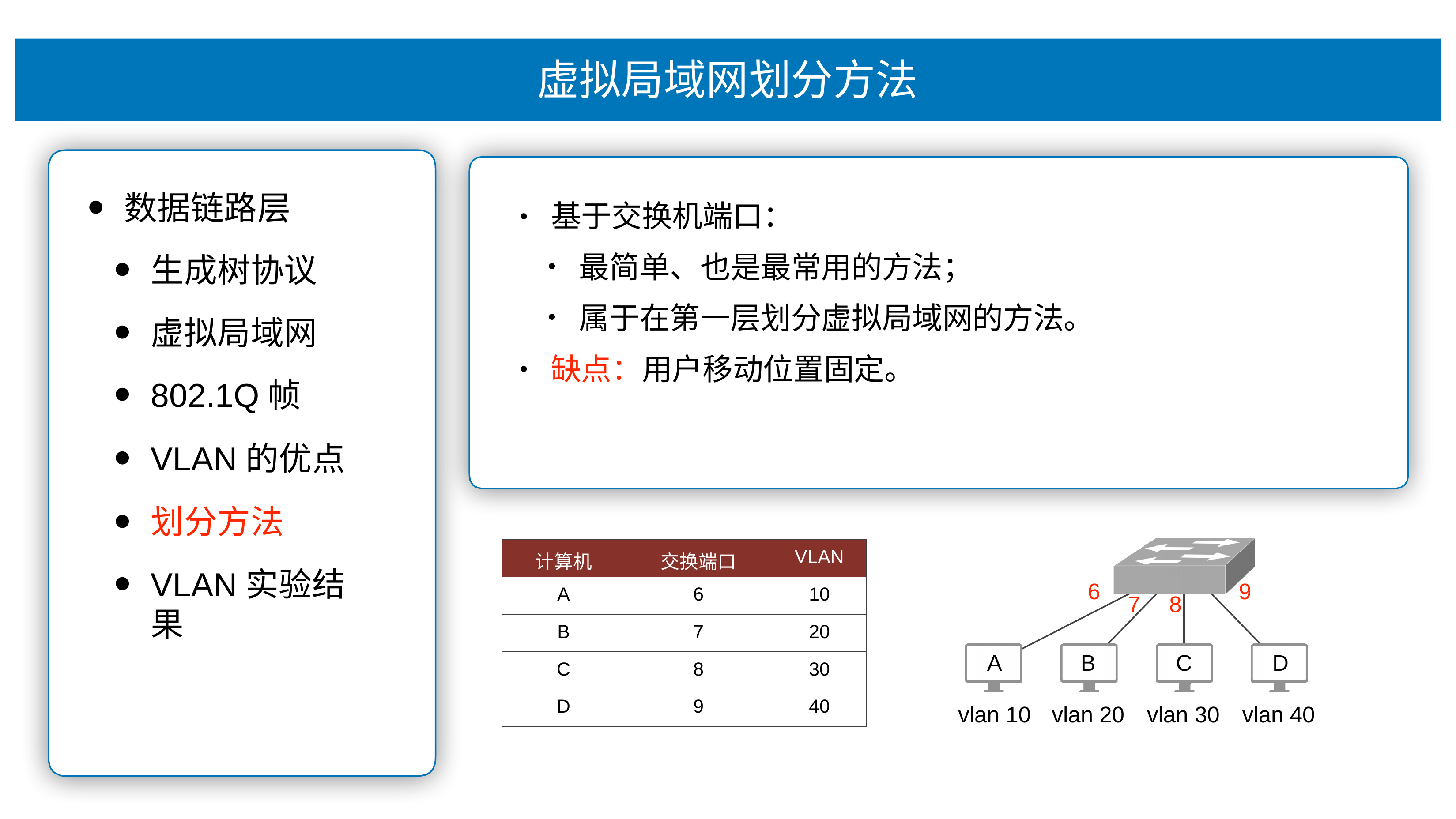

# 虚拟局域⽹划分⽅法

数据链路层
⽣成树协议
虚拟局域⽹
802.1Q帧
VLAN的优点
划分⽅法
VLAN实验结果
基于交换机端⼝：
•
最简单、也是最常⽤的⽅法；
属于在第⼀层划分虚拟局域⽹的⽅法。
缺点：⽤户移动位置固定。
•

| 计算机 | 交换端⼝ | VLAN |
| --- | --- | --- |
| A | 6 | 10 |
| B | 7 | 20 |
| C | 8 | 30 |
| D | 9 | 40 |

6
9
7	8

A
B
C
D
vlan 10
vlan 20
vlan 30
vlan 40